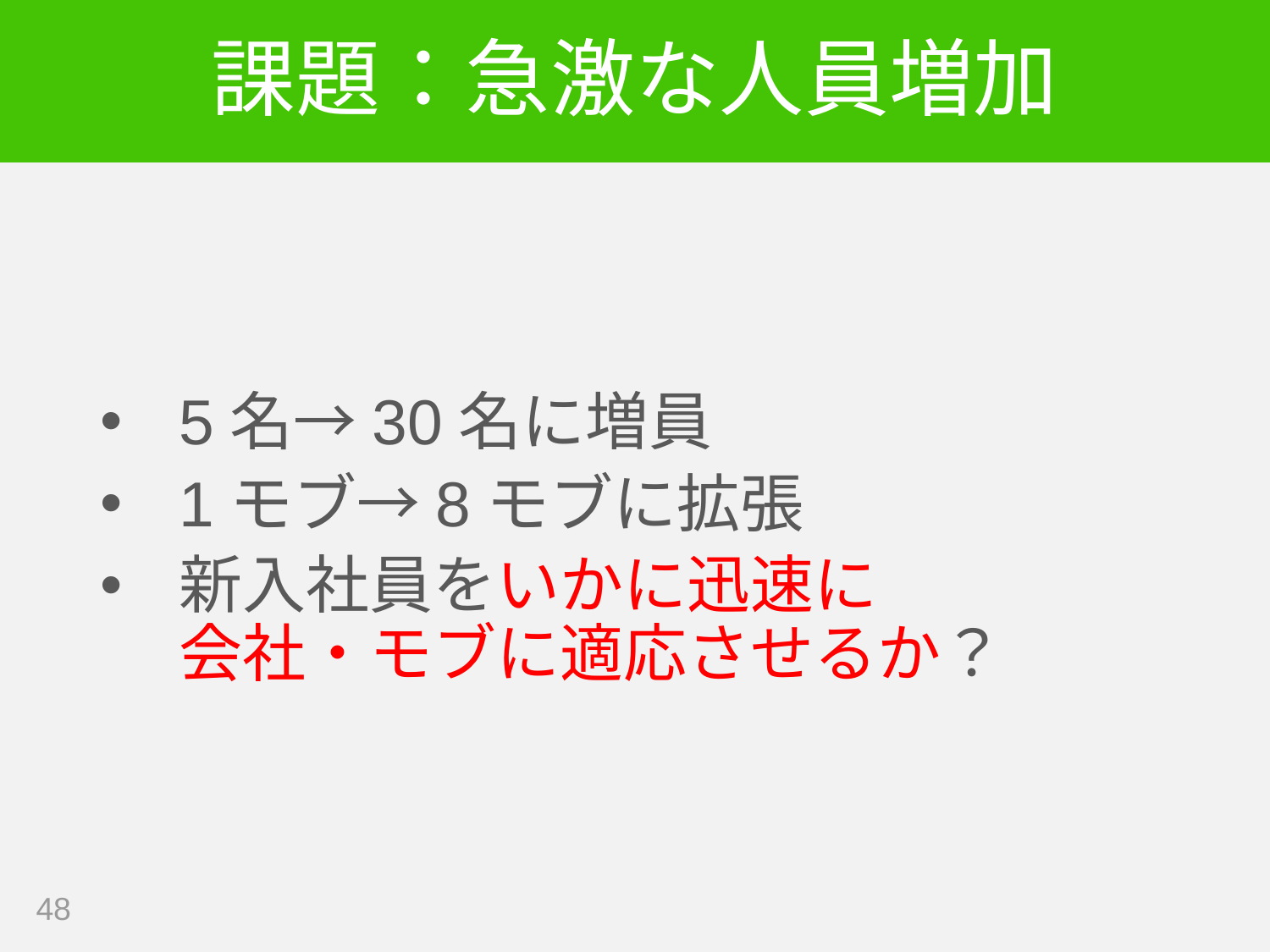

# 課題：急激な人員増加
5名→30名に増員
1モブ→8モブに拡張
新入社員をいかに迅速に
会社・モブに適応させるか？
48